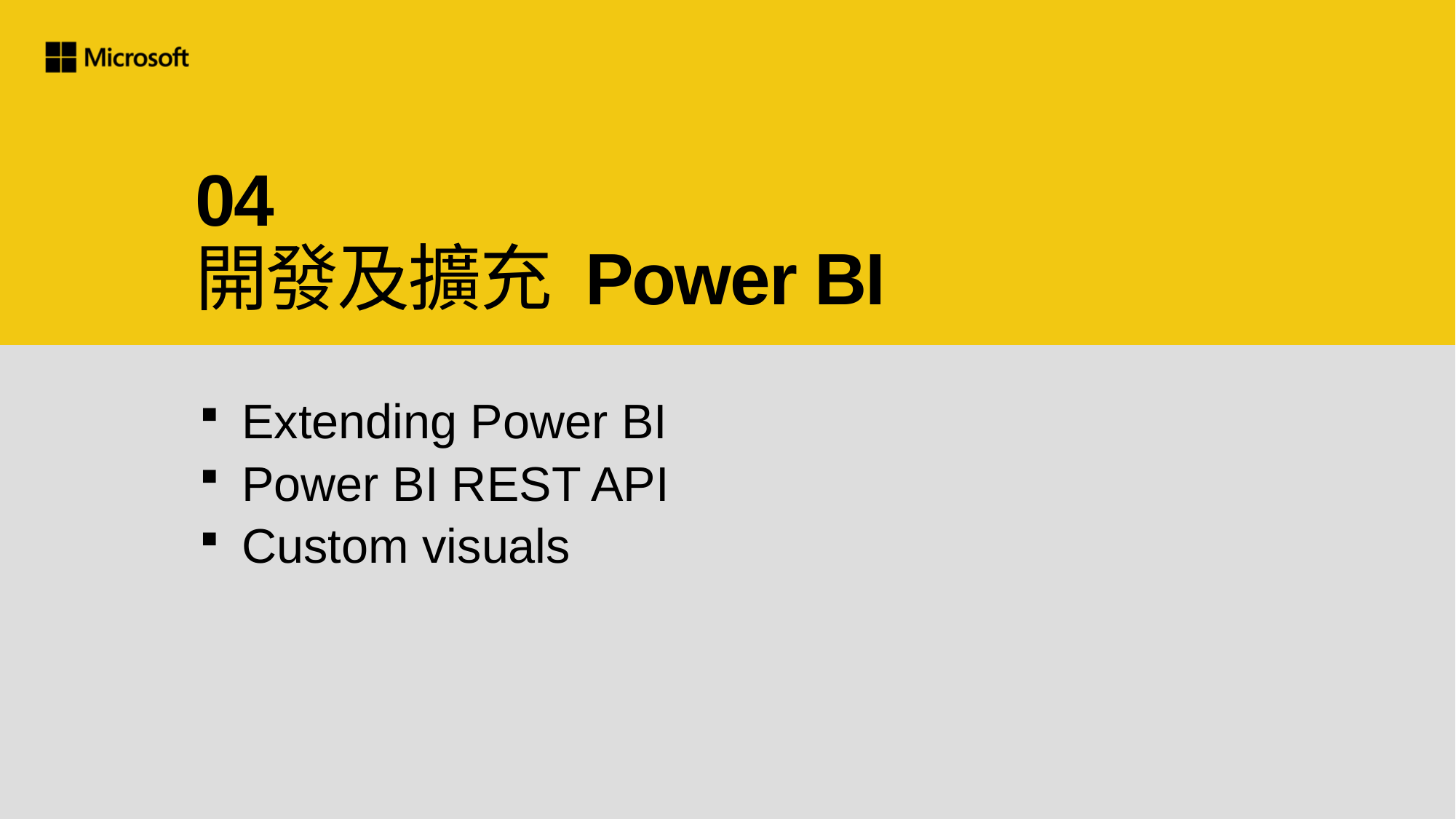

# 04 開發及擴充 Power BI
Extending Power BI
Power BI REST API
Custom visuals